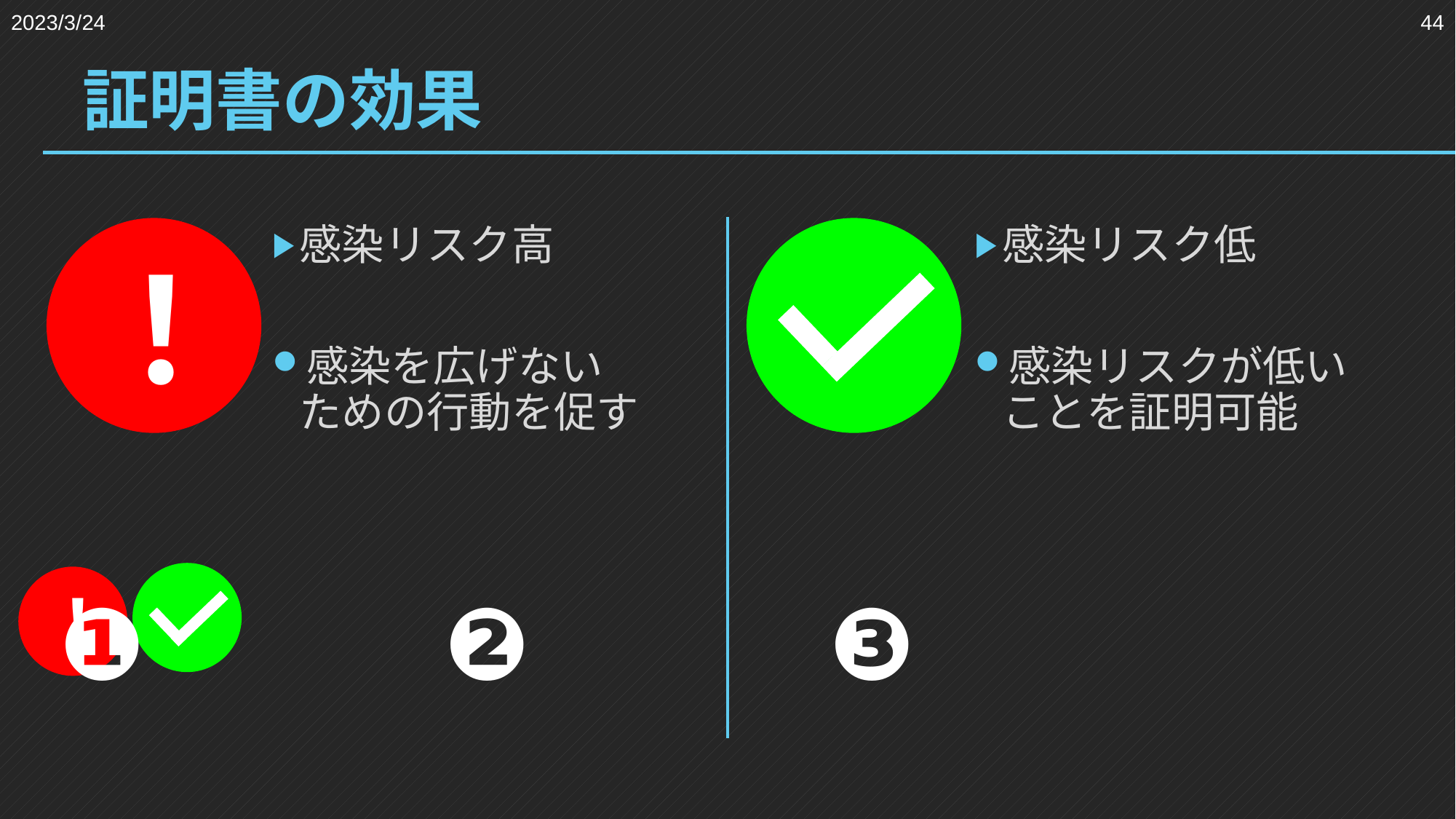

2023/3/24
44
# 証明書の効果
！
感染リスク高

感染を広げない
ための行動を促す

感染リスク低

感染リスクが低い
ことを証明可能

！
❶
❷
❸